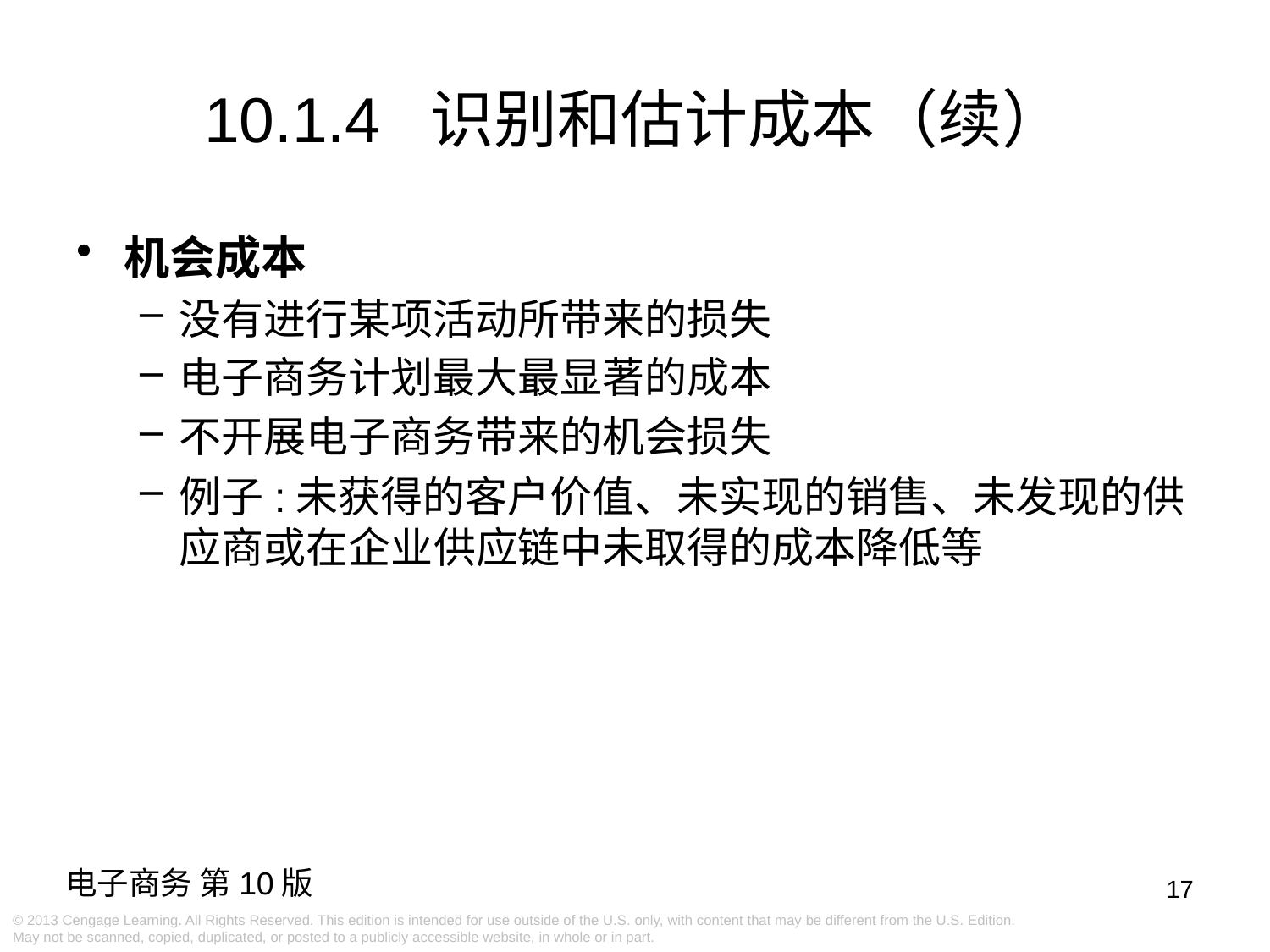

# 10.1.4  识别和估计成本（续）
机会成本
没有进行某项活动所带来的损失
电子商务计划最大最显著的成本
不开展电子商务带来的机会损失
例子:未获得的客户价值、未实现的销售、未发现的供应商或在企业供应链中未取得的成本降低等
17